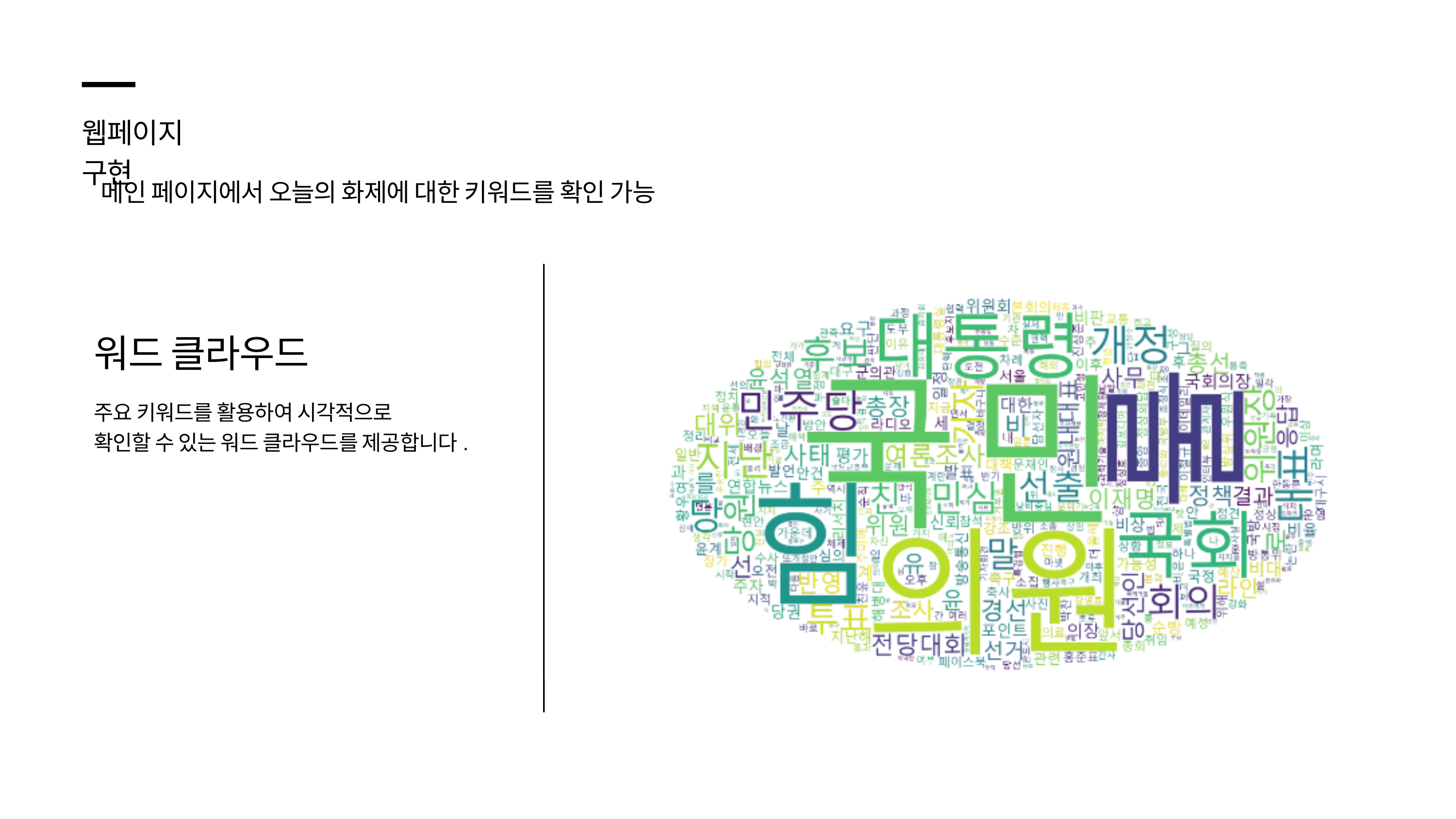

웹페이지 구현
메인 페이지에서 오늘의 화제에 대한 키워드를 확인 가능

워드 클라우드
주요 키워드를 활용하여 시각적으로
확인할 수 있는 워드 클라우드를 제공합니다.